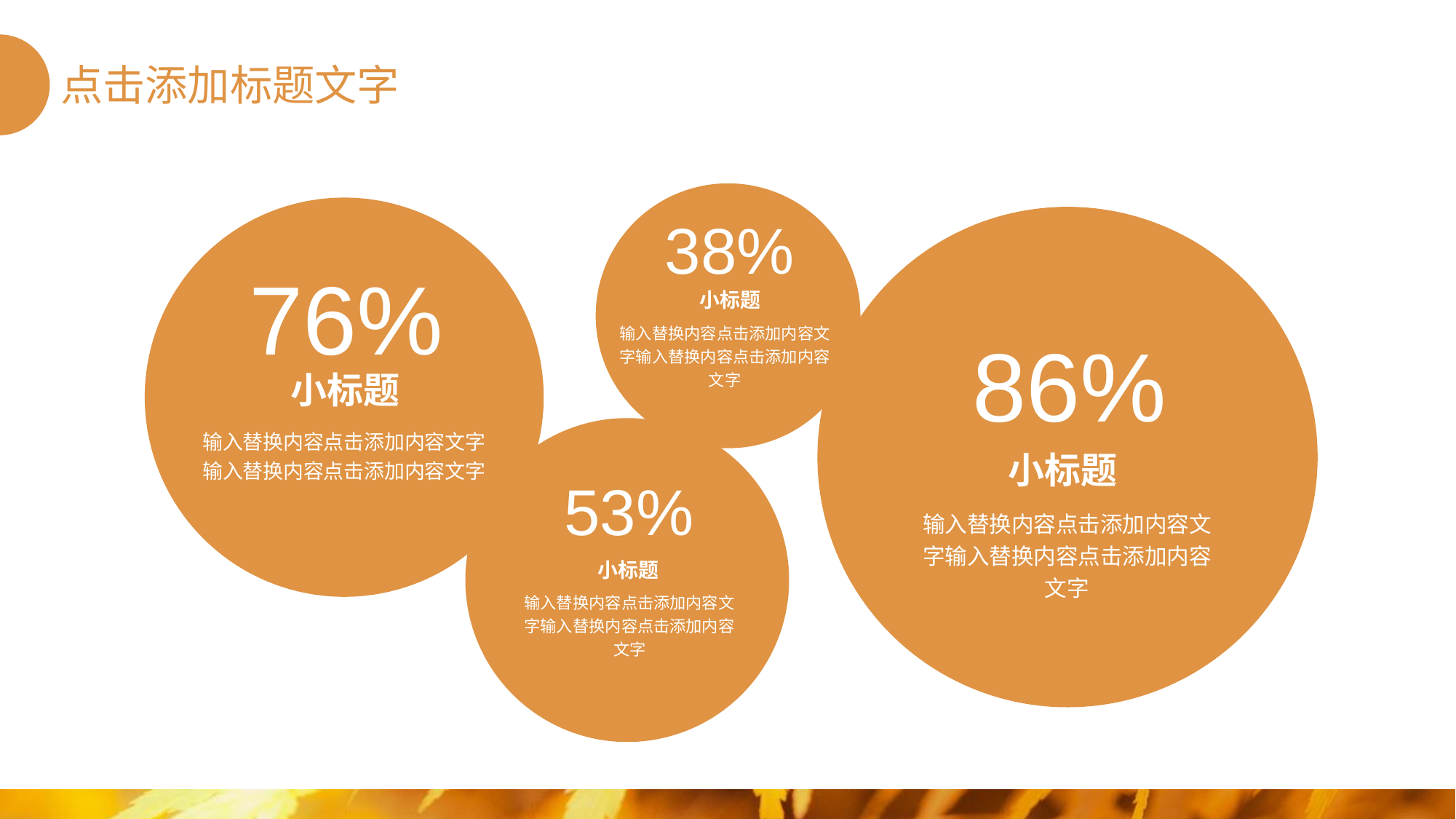

点击添加标题文字

38%
小标题
输入替换内容点击添加内容文字输入替换内容点击添加内容文字

76%
小标题
输入替换内容点击添加内容文字输入替换内容点击添加内容文字

86%
小标题
输入替换内容点击添加内容文字输入替换内容点击添加内容文字

53%
小标题
输入替换内容点击添加内容文字输入替换内容点击添加内容文字